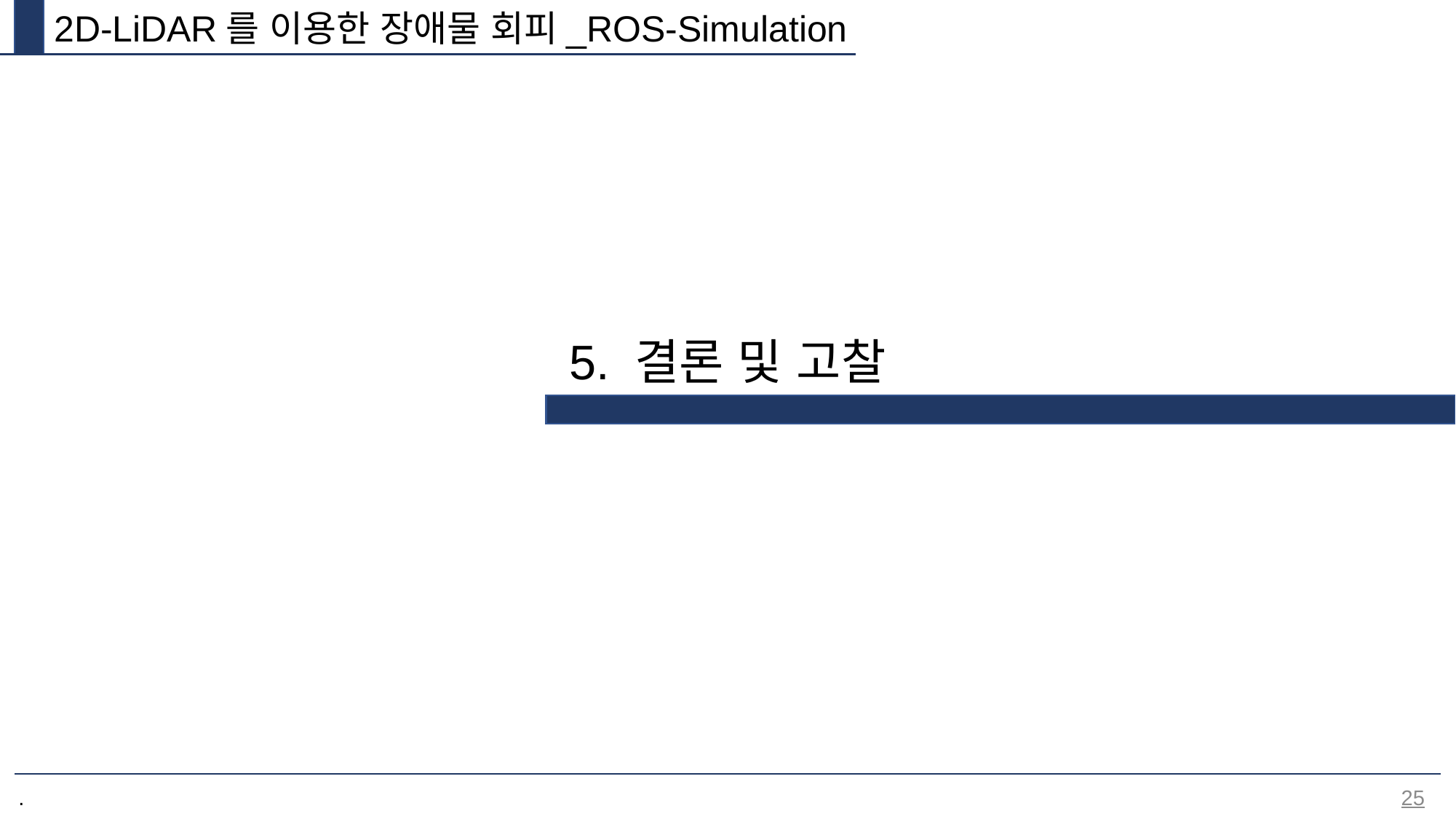

2D-LiDAR를 이용한 장애물 회피_ROS-Simulation
5. 결론 및 고찰

25
.